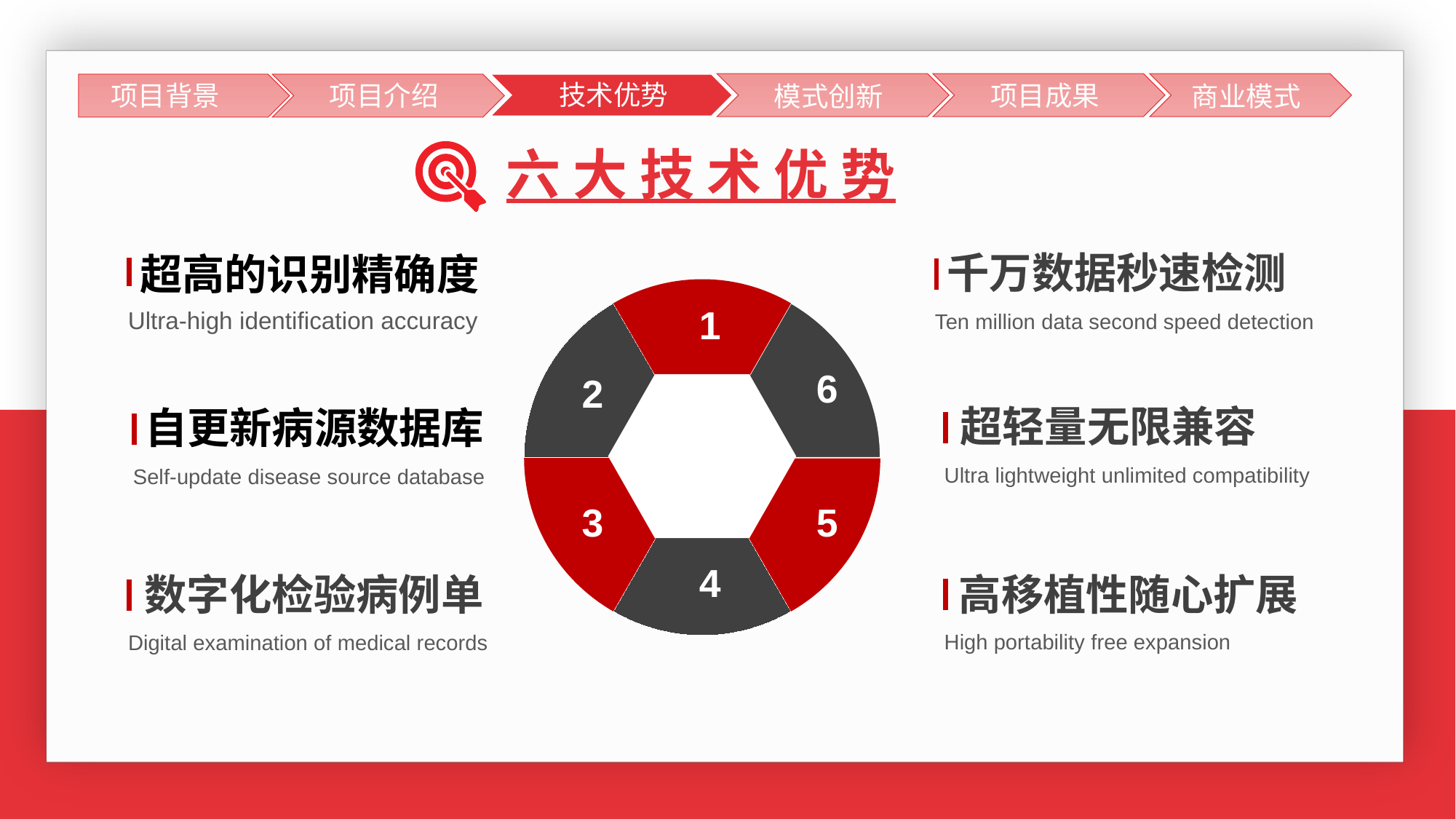

技术优势
项目背景
项目背景
项目介绍
团队成果
项目成果

模式创新
商业模式

六 大 技 术 优 势

千万数据秒速检测
超高的识别精确度
Ultra-high identification accuracy
Ten million data second speed detection

1
6
2
超轻量无限兼容
Ultra lightweight unlimited compatibility
自更新病源数据库
Self-update disease source database
3
5
4
数字化检验病例单
Digital examination of medical records
高移植性随心扩展
High portability free expansion